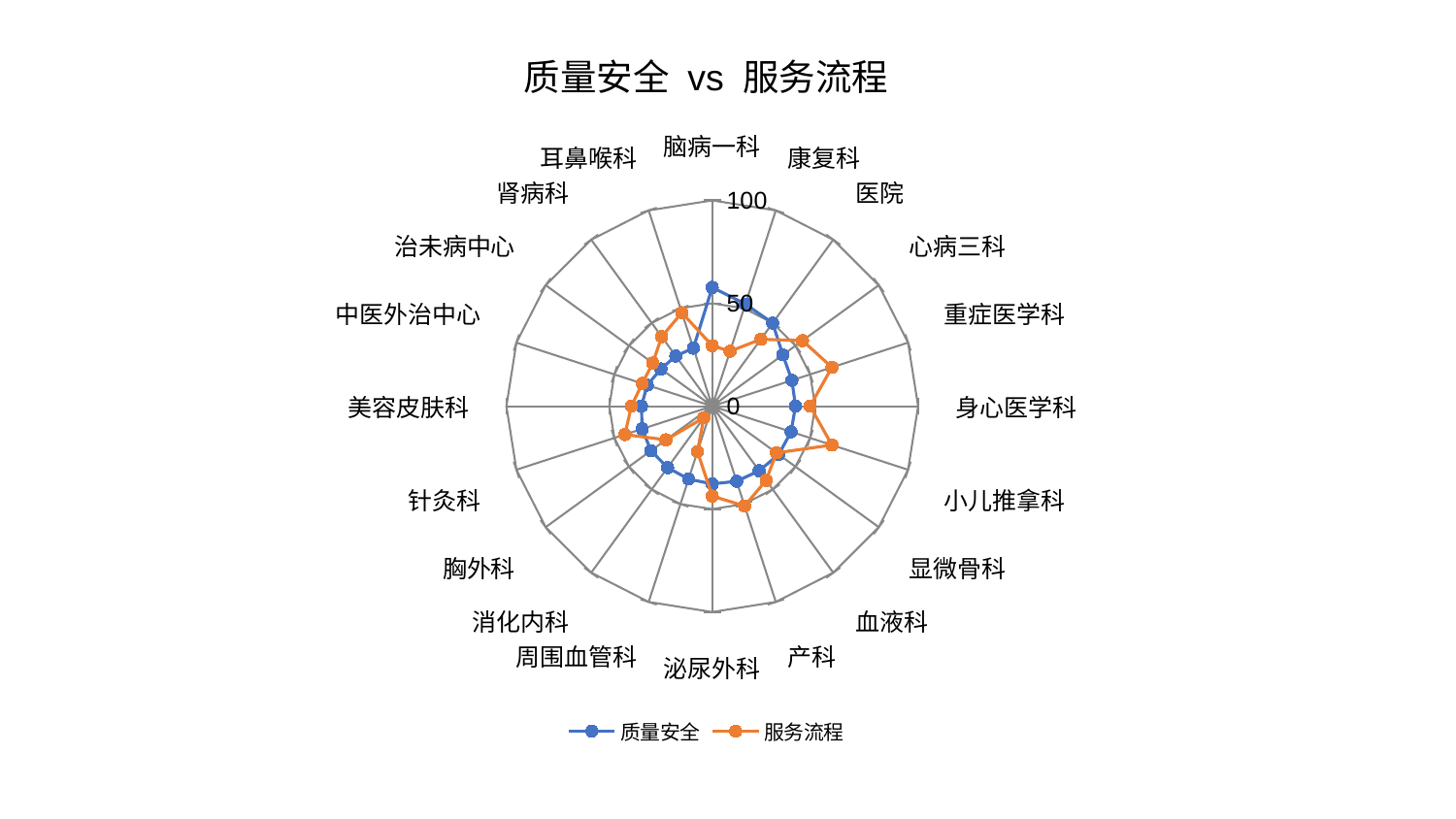

### Chart: 质量安全 vs 服务流程

| Category | 质量安全 | 服务流程 |
|---|---|---|
| 脑病一科 | 57.71013197851139 | 29.397573346994943 |
| 康复科 | 52.164851349486796 | 28.095005237460654 |
| 医院 | 49.92987611387931 | 40.17352364303174 |
| 心病三科 | 42.395273362357734 | 54.204801119382125 |
| 重症医学科 | 40.697185534923634 | 61.14123518853105 |
| 身心医学科 | 40.46371799532683 | 47.53637022351755 |
| 小儿推拿科 | 40.27424241058168 | 61.123687123795385 |
| 显微骨科 | 39.94199878017633 | 38.57548938020937 |
| 血液科 | 38.79080087505413 | 44.55234961320079 |
| 产科 | 38.34965613311685 | 50.971111593137834 |
| 泌尿外科 | 37.780727646406675 | 43.68813729944814 |
| 周围血管科 | 37.25063526495556 | 23.259722525360985 |
| 消化内科 | 36.91602864122024 | 6.99954345871814 |
| 胸外科 | 36.81965696060858 | 27.838468655583895 |
| 针灸科 | 35.795859582776814 | 44.63802186398073 |
| 美容皮肤科 | 34.41180579794376 | 39.25587055610967 |
| 中医外治中心 | 33.20863763426998 | 35.72596271397829 |
| 治未病中心 | 30.790808006644777 | 35.73152637371214 |
| 肾病科 | 30.15050375530391 | 41.76520550656127 |
| 耳鼻喉科 | 29.65828656214915 | 47.79297608612322 |
17